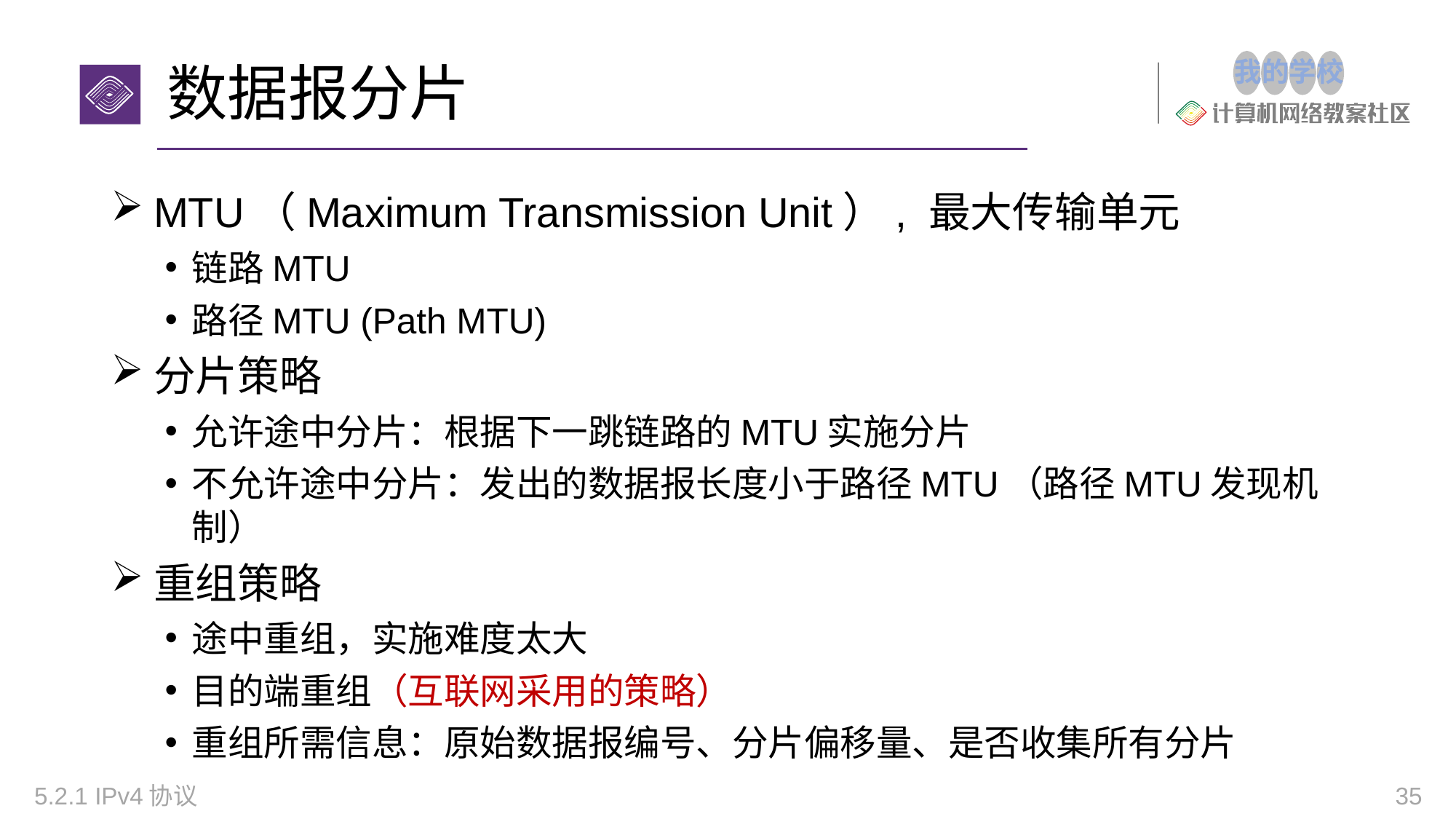

# 数据报分片
MTU（Maximum Transmission Unit）, 最大传输单元
链路MTU
路径MTU (Path MTU)
分片策略
允许途中分片：根据下一跳链路的MTU实施分片
不允许途中分片：发出的数据报长度小于路径MTU（路径MTU发现机制）
重组策略
途中重组，实施难度太大
目的端重组（互联网采用的策略）
重组所需信息：原始数据报编号、分片偏移量、是否收集所有分片
5.2.1 IPv4协议
35